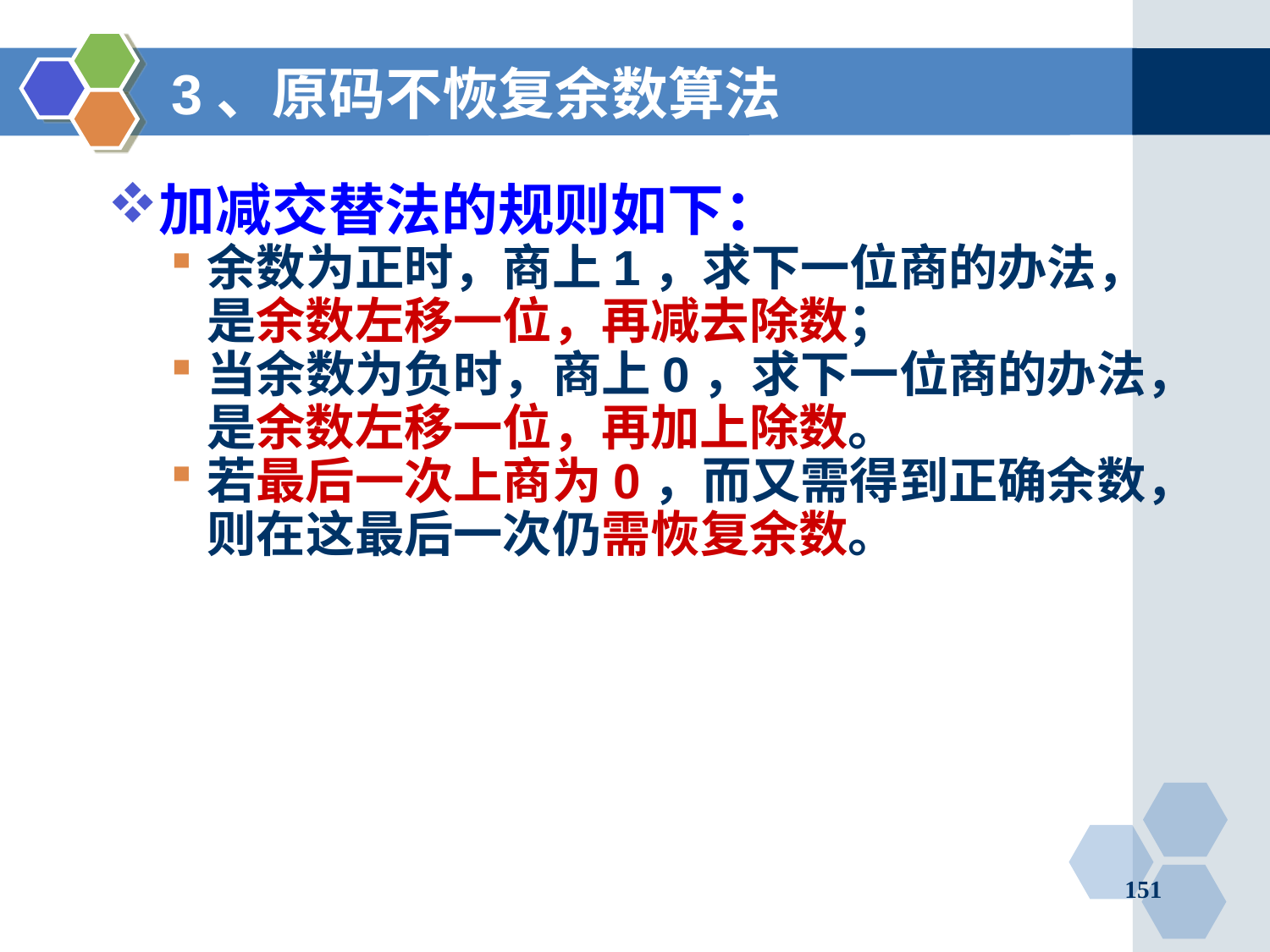

# 3、原码不恢复余数算法
加减交替法的规则如下：
余数为正时，商上1，求下一位商的办法，是余数左移一位，再减去除数；
当余数为负时，商上0，求下一位商的办法，是余数左移一位，再加上除数。
若最后一次上商为0，而又需得到正确余数，则在这最后一次仍需恢复余数。

151